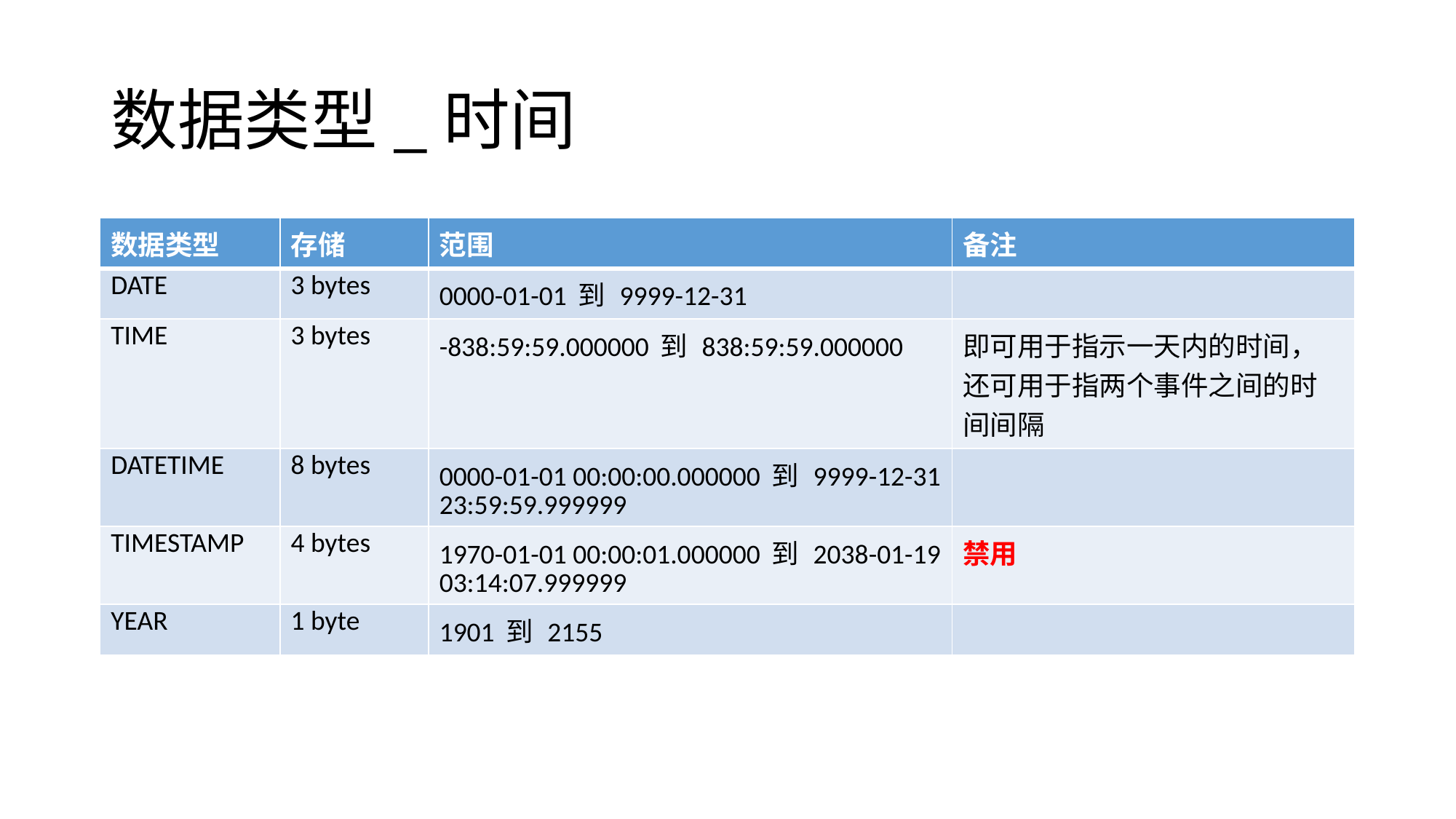

# 数据类型_时间
| 数据类型 | 存储 | 范围 | 备注 |
| --- | --- | --- | --- |
| DATE | 3 bytes | 0000-01-01 到 9999-12-31 |  |
| TIME | 3 bytes | -838:59:59.000000 到 838:59:59.000000 | 即可用于指示一天内的时间，还可用于指两个事件之间的时间间隔 |
| DATETIME | 8 bytes | 0000-01-01 00:00:00.000000 到 9999-12-31 23:59:59.999999 |  |
| TIMESTAMP | 4 bytes | 1970-01-01 00:00:01.000000 到 2038-01-19 03:14:07.999999 | 禁用 |
| YEAR | 1 byte | 1901 到 2155 |  |